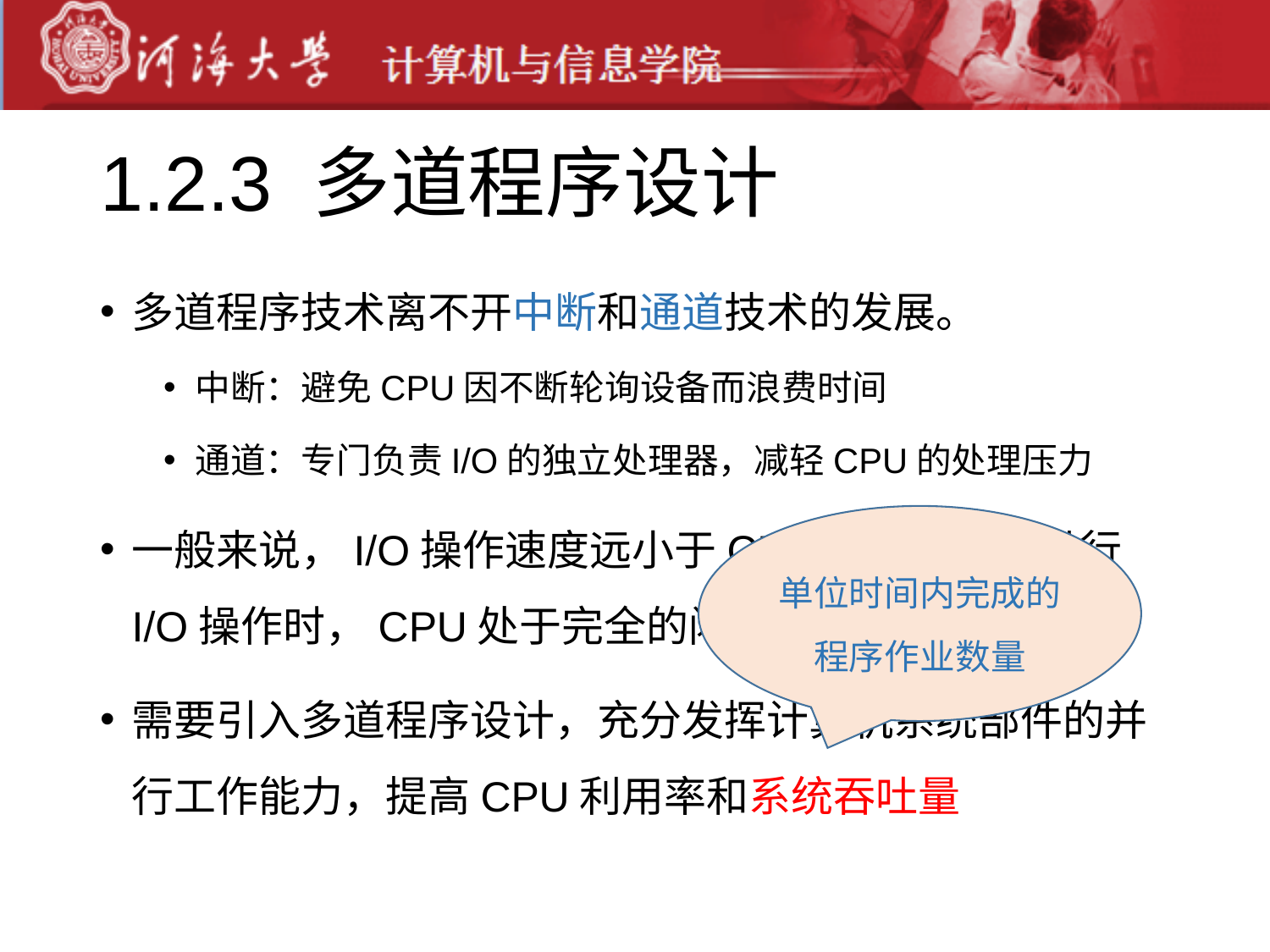

# 1.2.3 多道程序设计
多道程序技术离不开中断和通道技术的发展。
中断：避免CPU因不断轮询设备而浪费时间
通道：专门负责I/O的独立处理器，减轻CPU的处理压力
一般来说，I/O操作速度远小于CPU的速度，在进行I/O操作时，CPU处于完全的闲置状态
需要引入多道程序设计，充分发挥计算机系统部件的并行工作能力，提高CPU利用率和系统吞吐量
单位时间内完成的程序作业数量